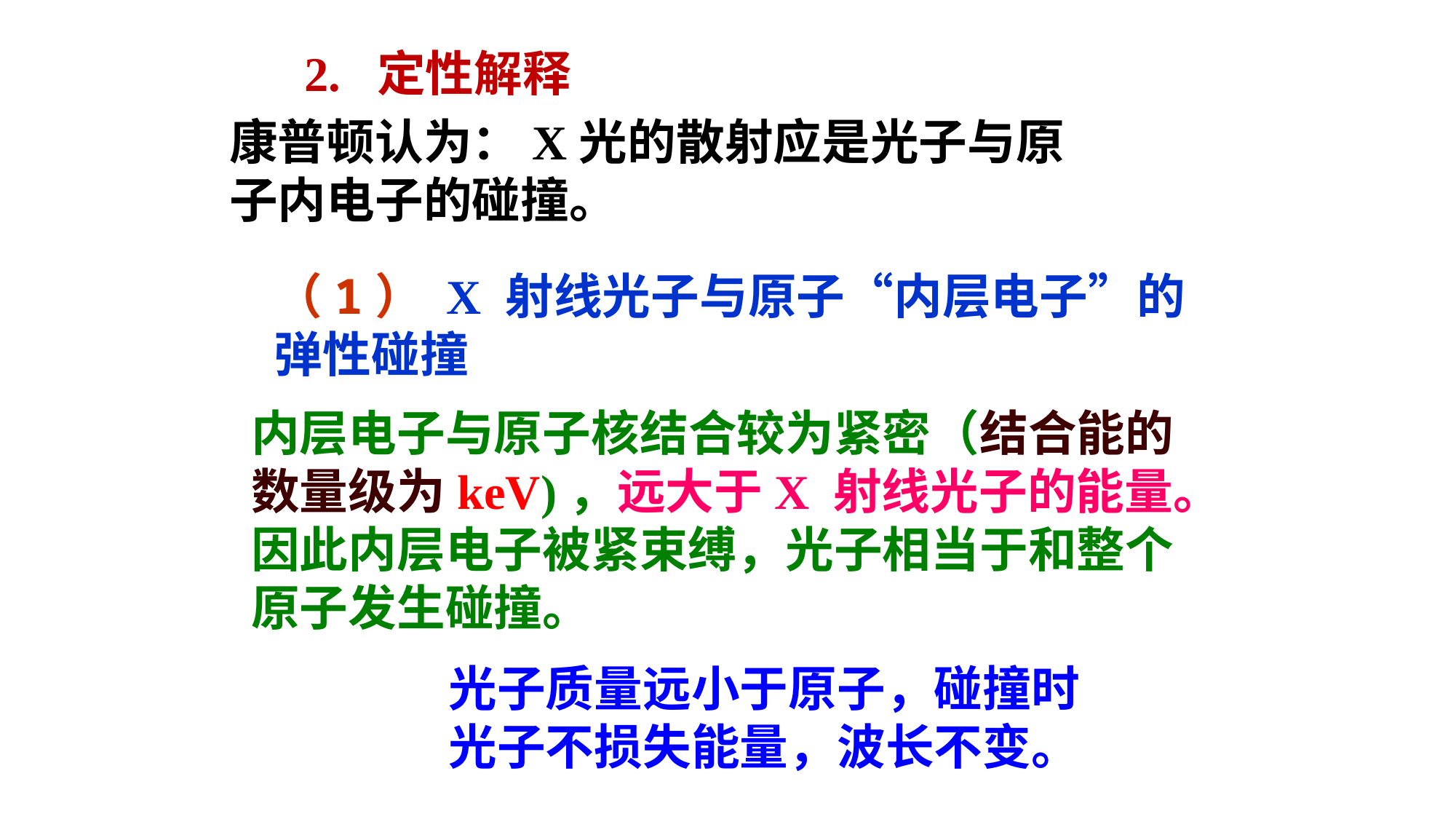

2.  定性解释
康普顿认为：X光的散射应是光子与原子内电子的碰撞。
（1） X 射线光子与原子“内层电子”的弹性碰撞
内层电子与原子核结合较为紧密（结合能的数量级为keV)，远大于X 射线光子的能量。因此内层电子被紧束缚，光子相当于和整个原子发生碰撞。
光子质量远小于原子，碰撞时光子不损失能量，波长不变。